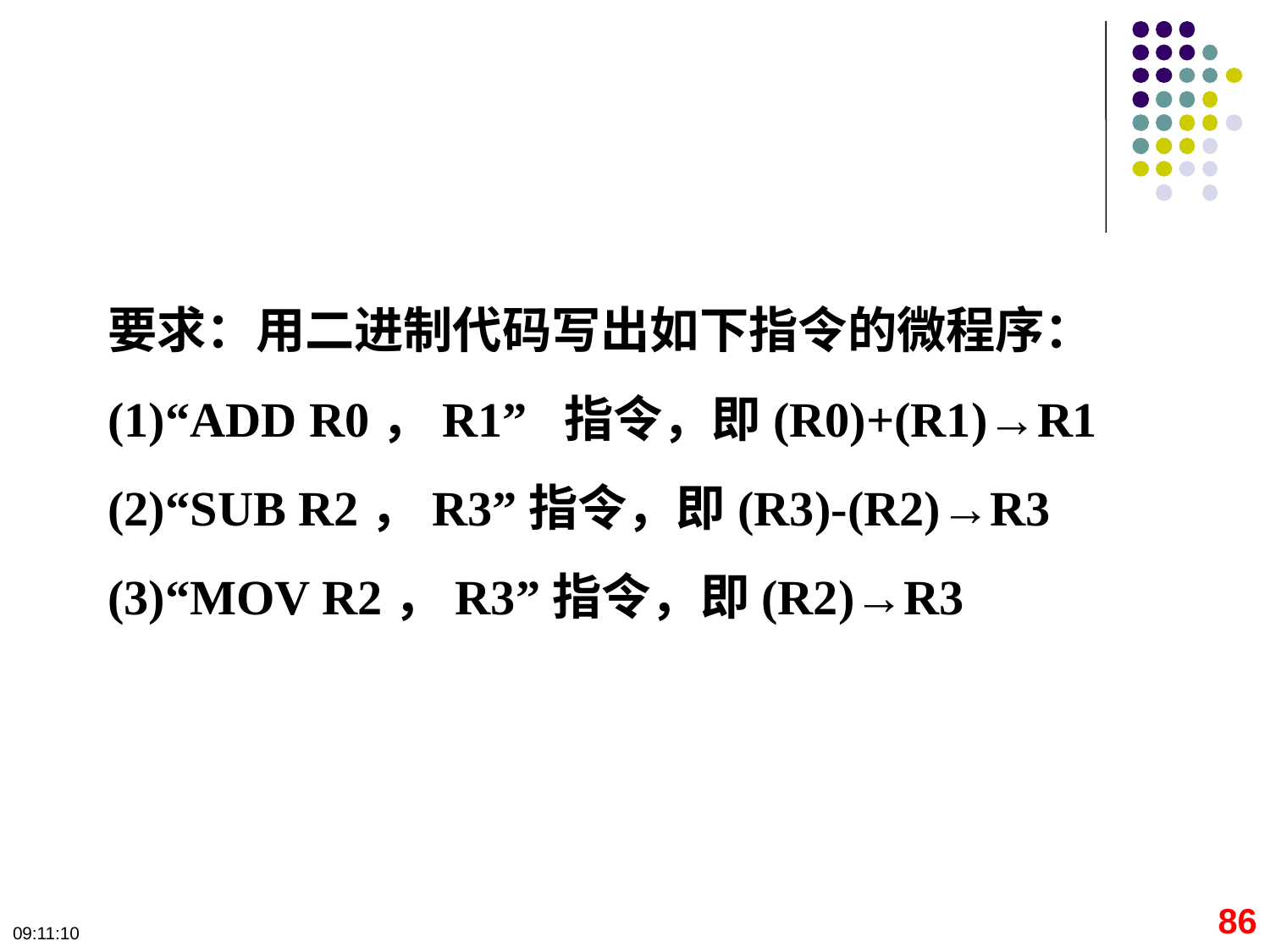

要求：用二进制代码写出如下指令的微程序：
(1)“ADD R0，R1”  指令，即(R0)+(R1)→R1
(2)“SUB R2，R3”指令，即(R3)-(R2)→R3
(3)“MOV R2，R3”指令，即(R2)→R3

86
09:11:10